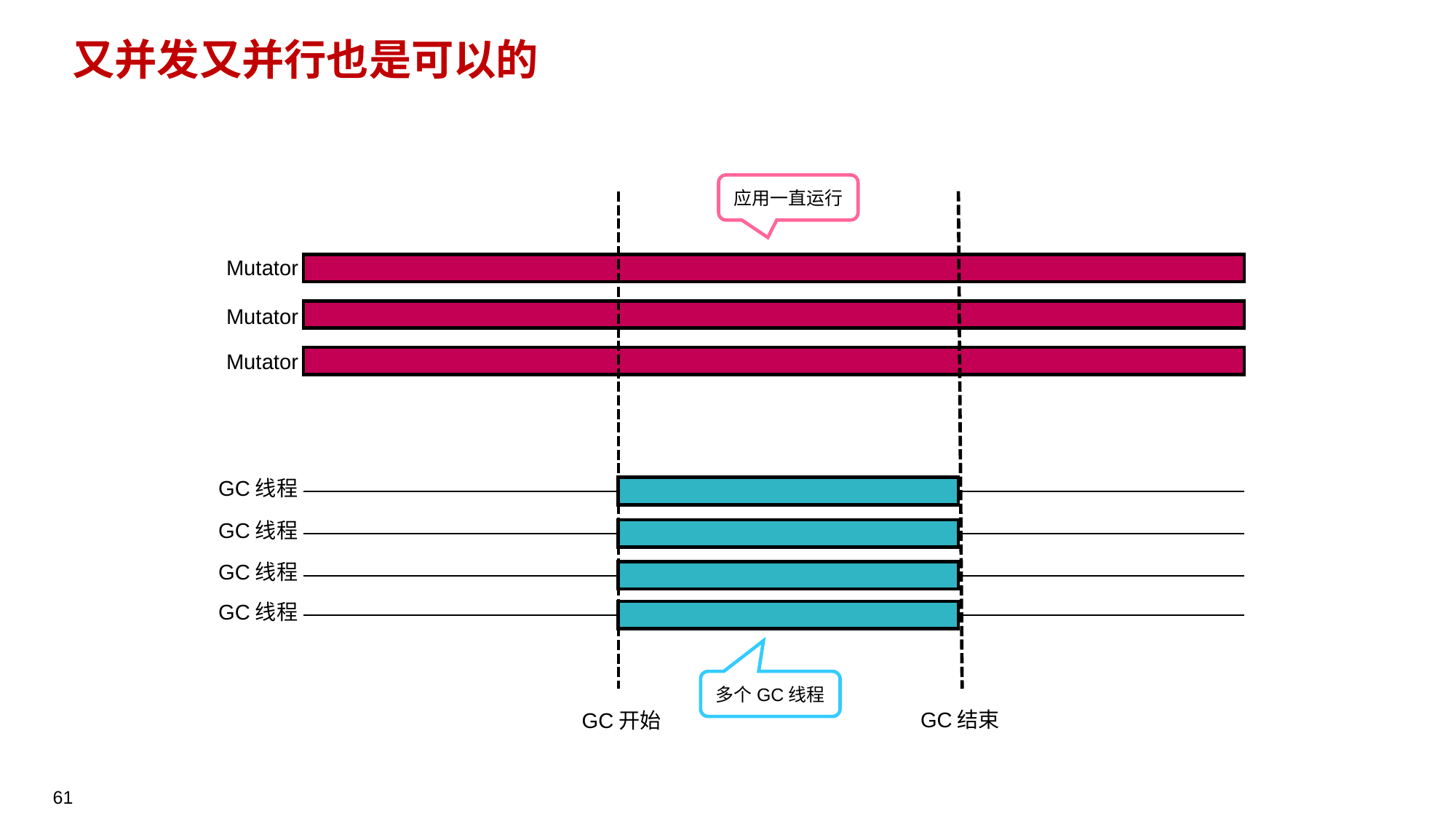

# 又并发又并行也是可以的
应用一直运行
Mutator

Mutator

Mutator
GC线程

GC线程

GC线程

GC线程

多个GC线程
GC结束
GC开始